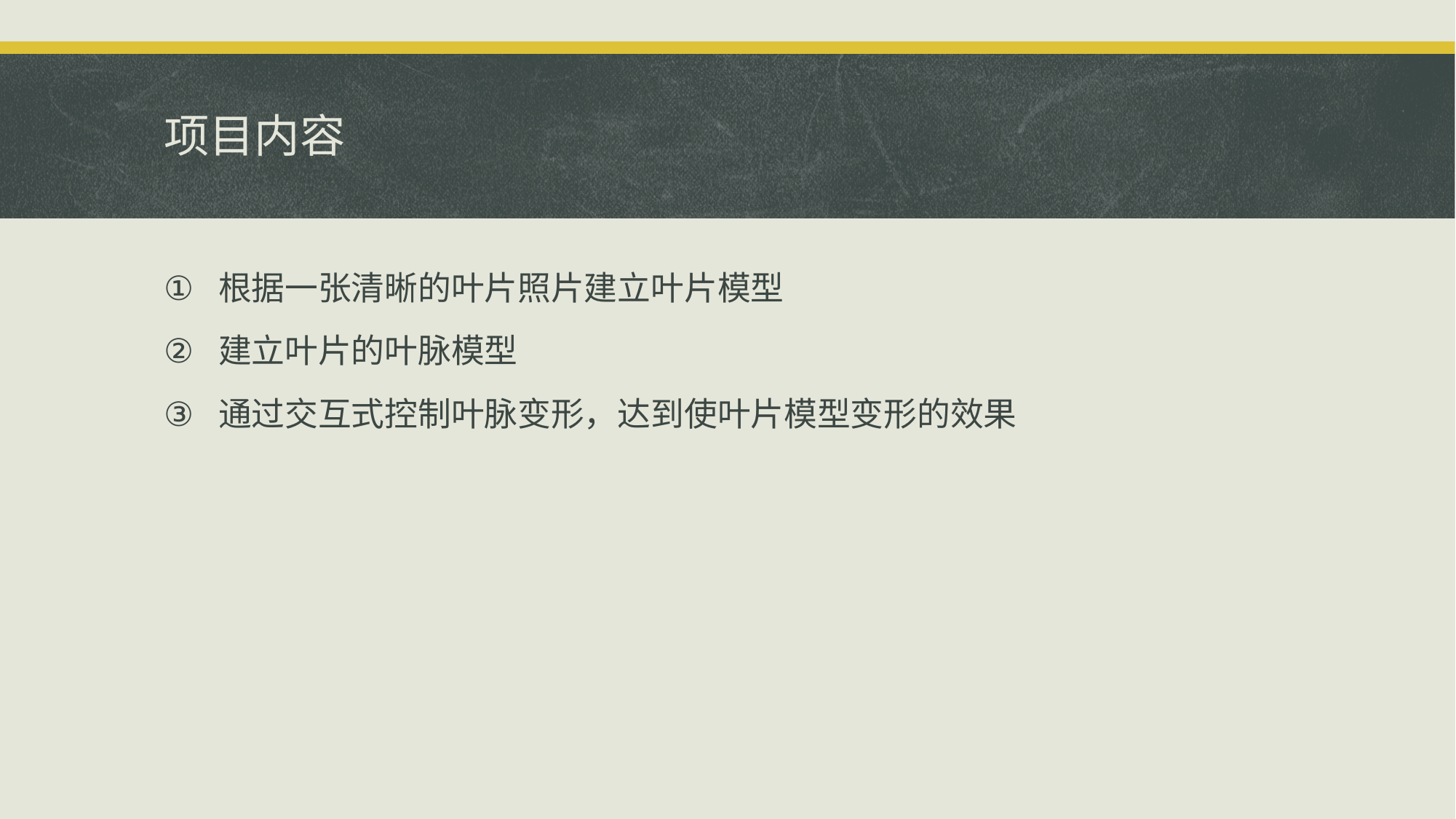

# 项目内容
根据一张清晰的叶片照片建立叶片模型
建立叶片的叶脉模型
通过交互式控制叶脉变形，达到使叶片模型变形的效果